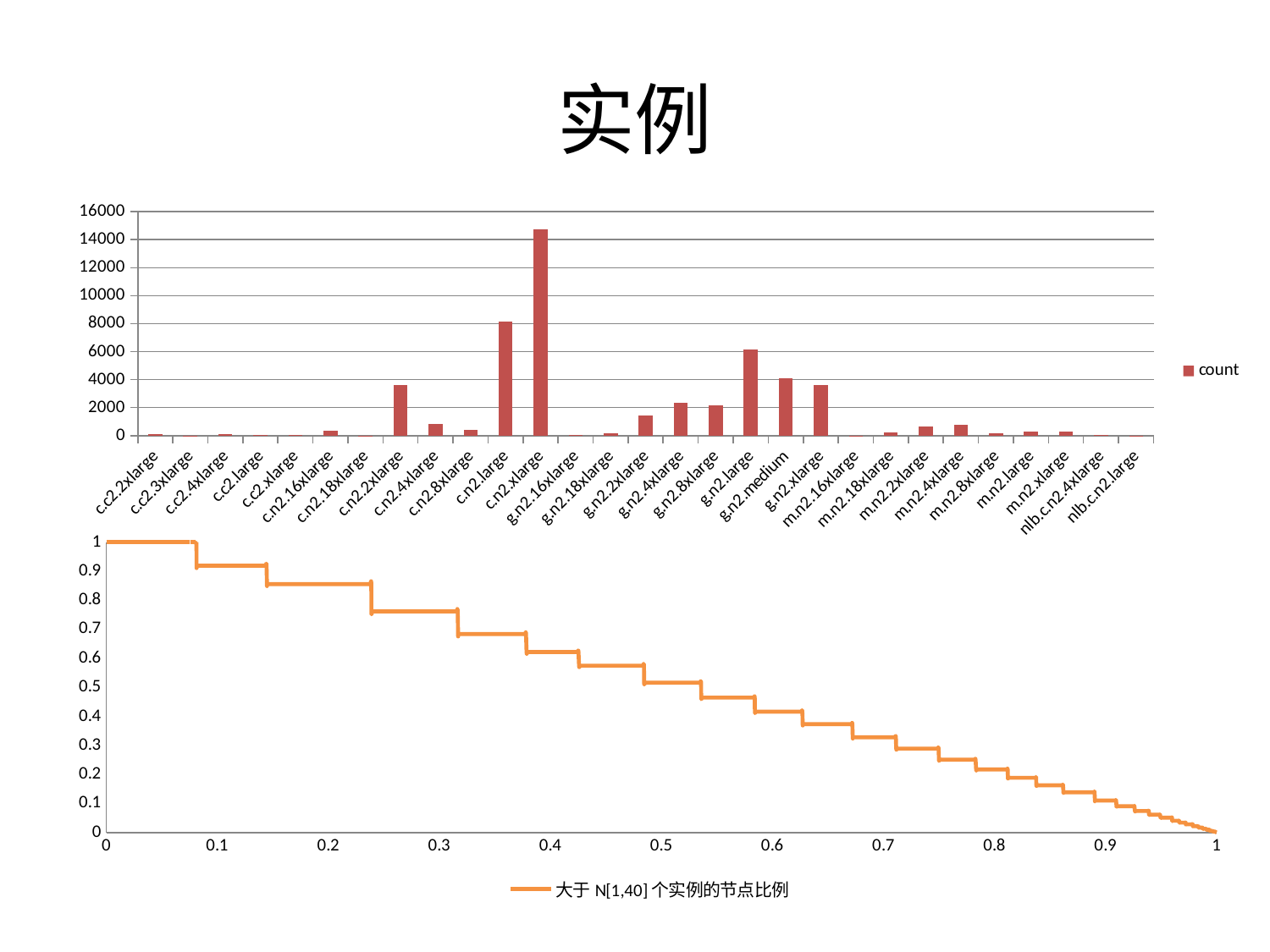

# 实例

### Chart

| Category | count |
|---|---|
| c.c2.2xlarge | 97.0 |
| c.c2.3xlarge | 2.0 |
| c.c2.4xlarge | 93.0 |
| c.c2.large | 65.0 |
| c.c2.xlarge | 77.0 |
| c.n2.16xlarge | 353.0 |
| c.n2.18xlarge | 15.0 |
| c.n2.2xlarge | 3602.0 |
| c.n2.4xlarge | 835.0 |
| c.n2.8xlarge | 427.0 |
| c.n2.large | 8136.0 |
| c.n2.xlarge | 14741.0 |
| g.n2.16xlarge | 46.0 |
| g.n2.18xlarge | 178.0 |
| g.n2.2xlarge | 1418.0 |
| g.n2.4xlarge | 2339.0 |
| g.n2.8xlarge | 2175.0 |
| g.n2.large | 6175.0 |
| g.n2.medium | 4108.0 |
| g.n2.xlarge | 3626.0 |
| m.n2.16xlarge | 10.0 |
| m.n2.18xlarge | 207.0 |
| m.n2.2xlarge | 646.0 |
| m.n2.4xlarge | 756.0 |
| m.n2.8xlarge | 170.0 |
| m.n2.large | 288.0 |
| m.n2.xlarge | 297.0 |
| nlb.c.n2.4xlarge | 42.0 |
| nlb.c.n2.large | 10.0 |

### Chart

| Category | 大于N[1,40]个实例的节点比例 |
|---|---|